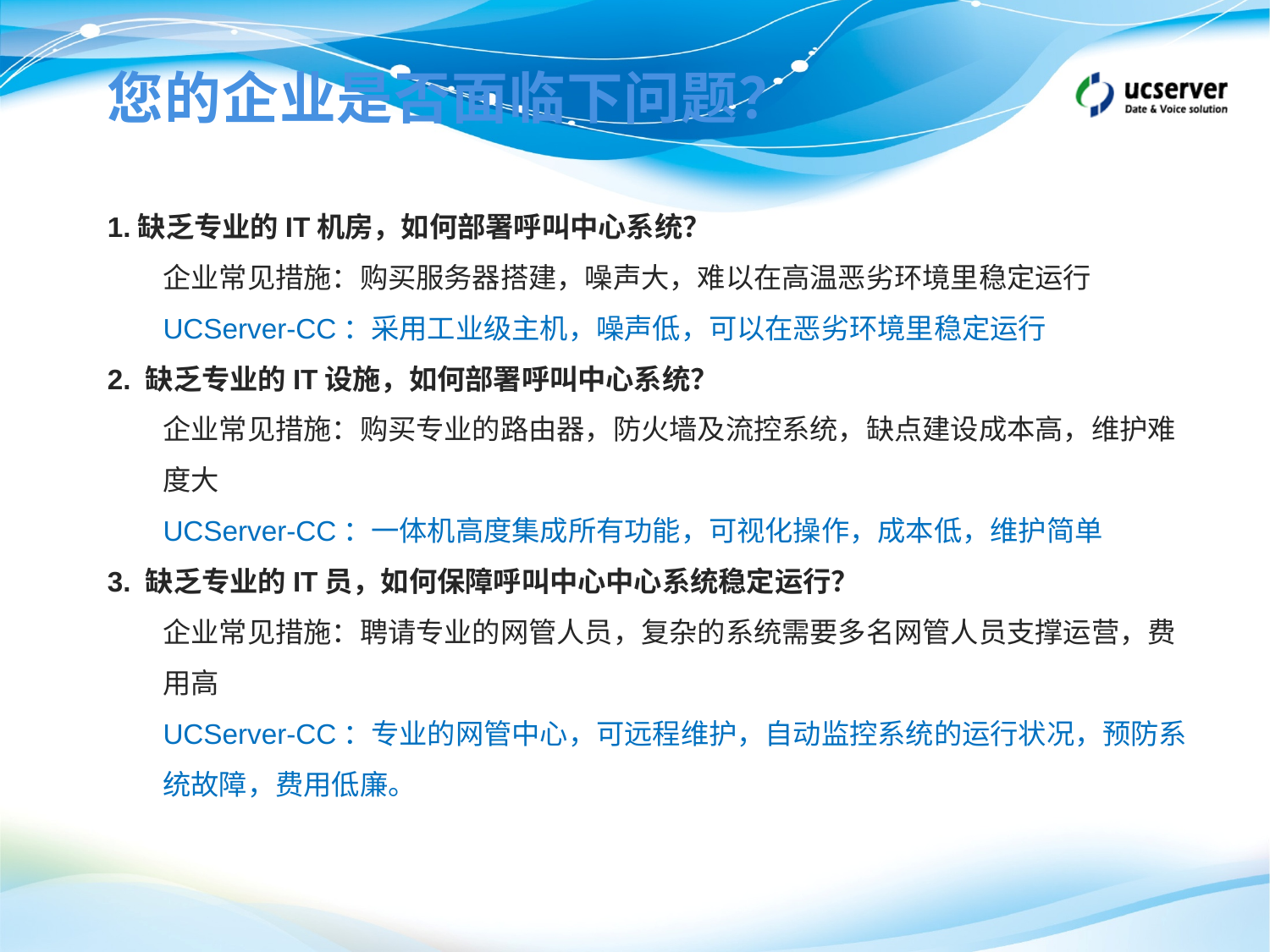

您的企业是否面临下问题？

1.缺乏专业的IT机房，如何部署呼叫中心系统？
企业常见措施：购买服务器搭建，噪声大，难以在高温恶劣环境里稳定运行
UCServer-CC：采用工业级主机，噪声低，可以在恶劣环境里稳定运行
2. 缺乏专业的IT设施，如何部署呼叫中心系统？
企业常见措施：购买专业的路由器，防火墙及流控系统，缺点建设成本高，维护难度大
UCServer-CC：一体机高度集成所有功能，可视化操作，成本低，维护简单
3. 缺乏专业的IT员，如何保障呼叫中心中心系统稳定运行？
企业常见措施：聘请专业的网管人员，复杂的系统需要多名网管人员支撑运营，费用高
UCServer-CC：专业的网管中心，可远程维护，自动监控系统的运行状况，预防系统故障，费用低廉。